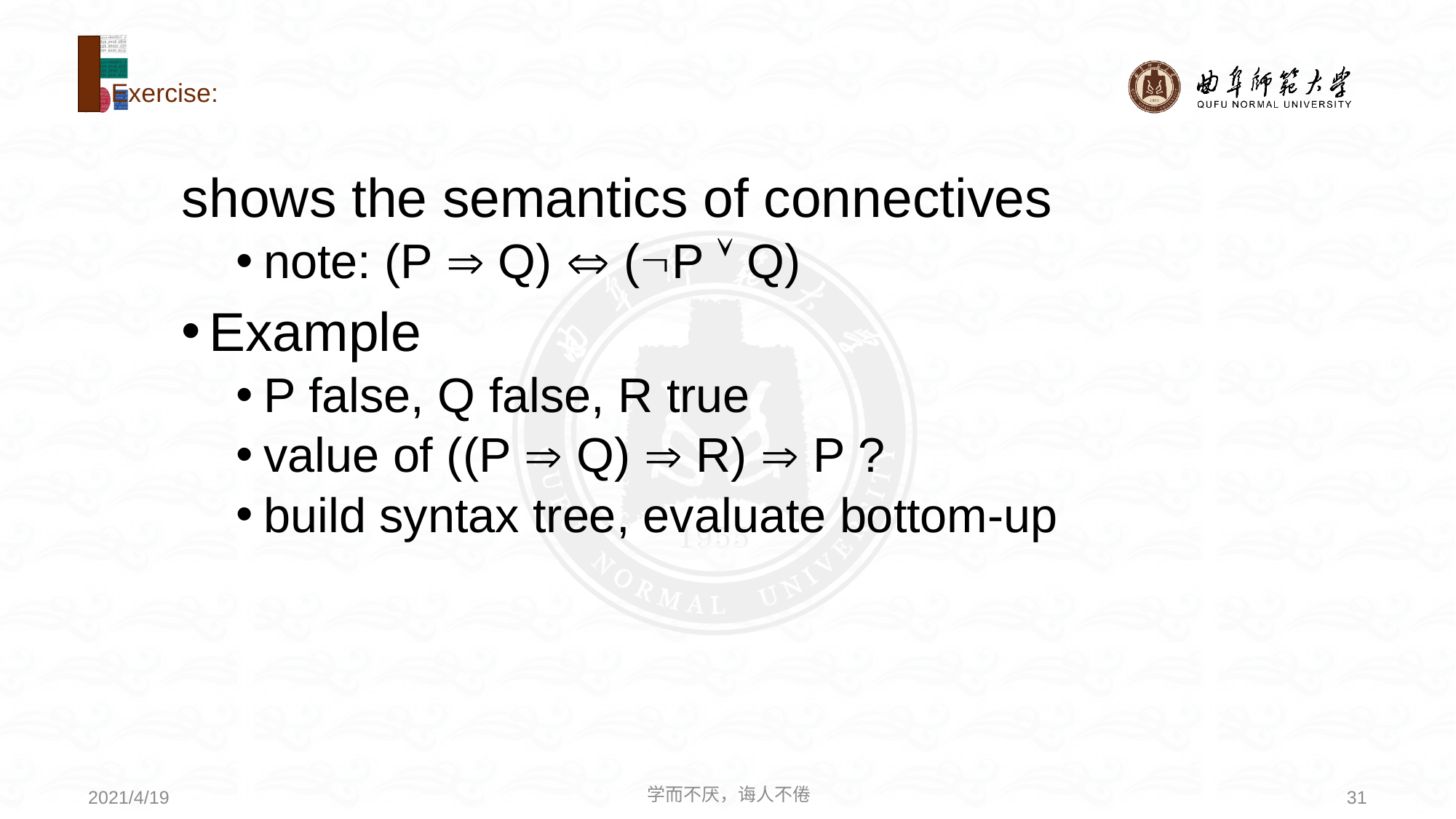

# Exercise:
shows the semantics of connectives
note: (P ⇒ Q) ⇔ (¬P ∨ Q)
Example
P false, Q false, R true
value of ((P ⇒ Q) ⇒ R) ⇒ P ?
build syntax tree, evaluate bottom-up
学而不厌，诲人不倦
31
2021/4/19